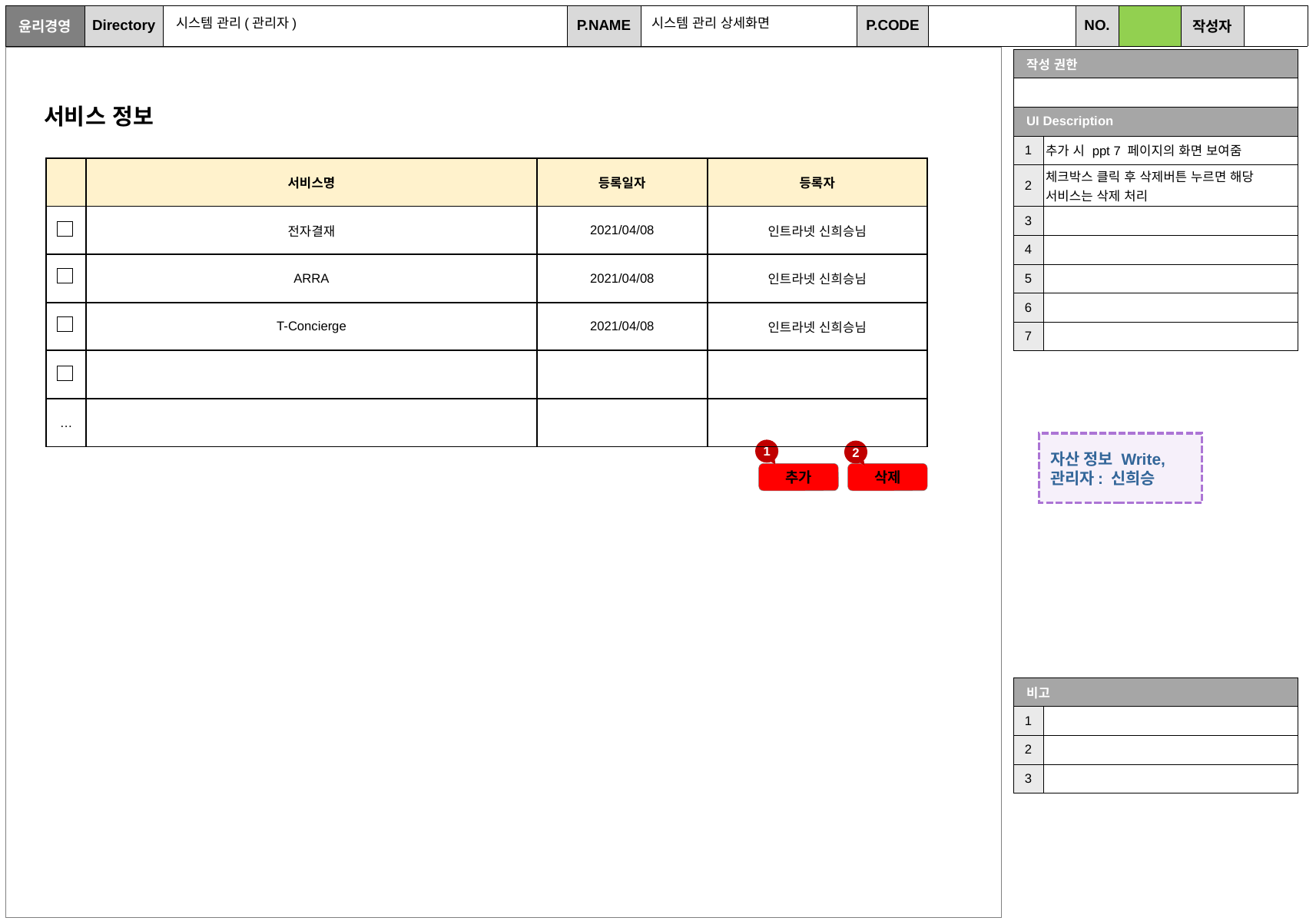

시스템 관리(관리자)
시스템 관리 상세화면

| 작성 권한 |  |
| --- | --- |
|  |  |
| UI Description |  |
| 1 | 추가 시 ppt 7 페이지의 화면 보여줌 |
| 2 | 체크박스 클릭 후 삭제버튼 누르면 해당 서비스는 삭제 처리 |
| 3 |  |
| 4 |  |
| 5 |  |
| 6 |  |
| 7 |  |
서비스 정보
|  | 서비스명 | 등록일자 | 등록자 |
| --- | --- | --- | --- |
|  | 전자결재 | 2021/04/08 | 인트라넷 신희승님 |
|  | ARRA | 2021/04/08 | 인트라넷 신희승님 |
|  | T-Concierge | 2021/04/08 | 인트라넷 신희승님 |
| … |  |  |  |
| … |  |  |  |

자산 정보 Write, 관리자: 신희승
1
2
추가
삭제
| 비고 |  |
| --- | --- |
| 1 |  |
| 2 |  |
| 3 |  |